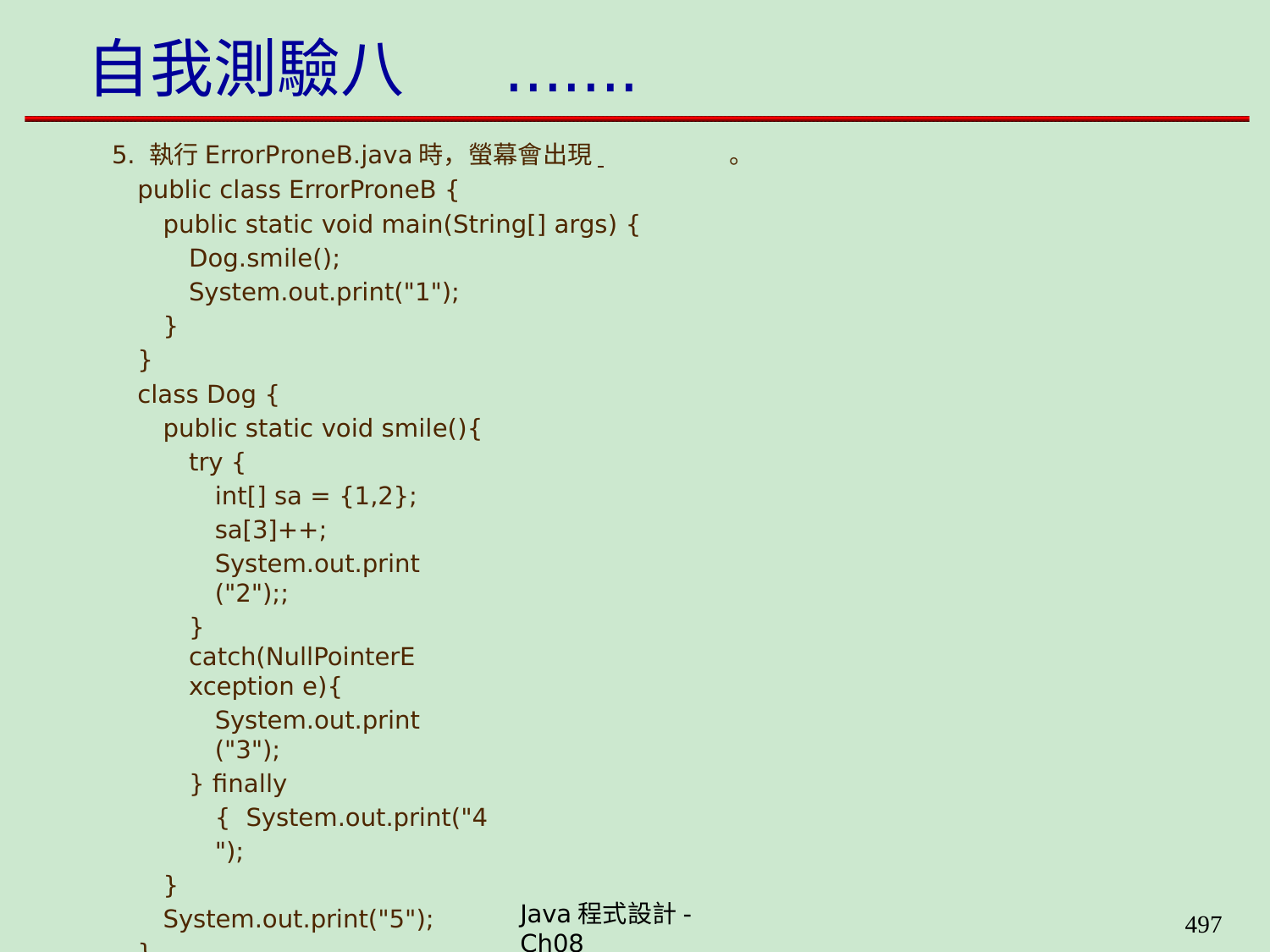

# 自我測驗八	.......
5. 執行ErrorProneB.java時，螢幕會出現  	。
public class ErrorProneB {
public static void main(String[] args) {
Dog.smile();
System.out.print("1");
}
}
class Dog {
public static void smile(){
try {
int[] sa = {1,2};  sa[3]++;
System.out.print("2");;
} catch(NullPointerException e){
System.out.print("3");
} finally {  System.out.print("4");
}
System.out.print("5");
}
}
Java程式設計-Ch08
497